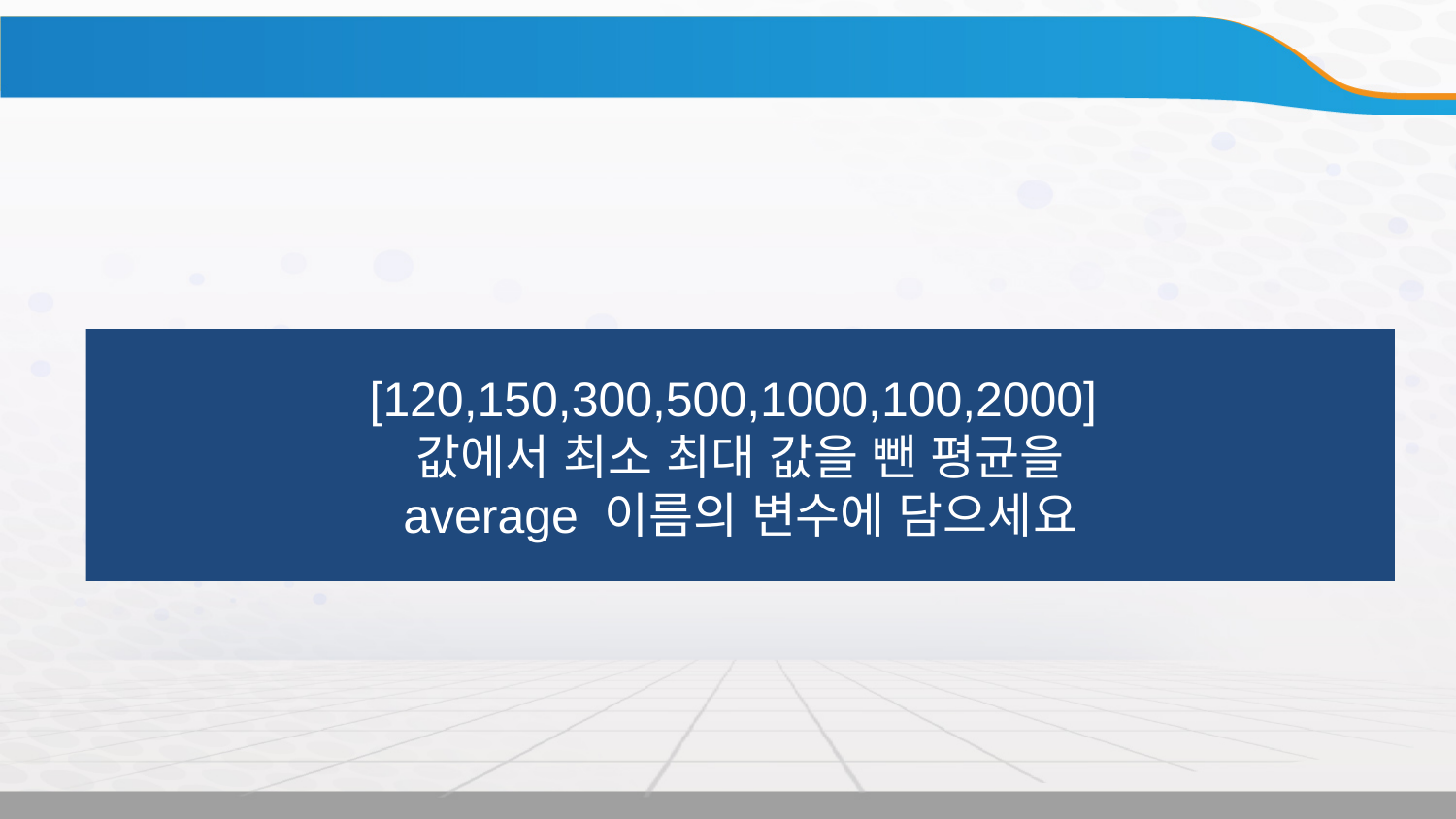

실습
[120,150,300,500,1000,100,2000]
값에서 최소 최대 값을 뺀 평균을
average 이름의 변수에 담으세요